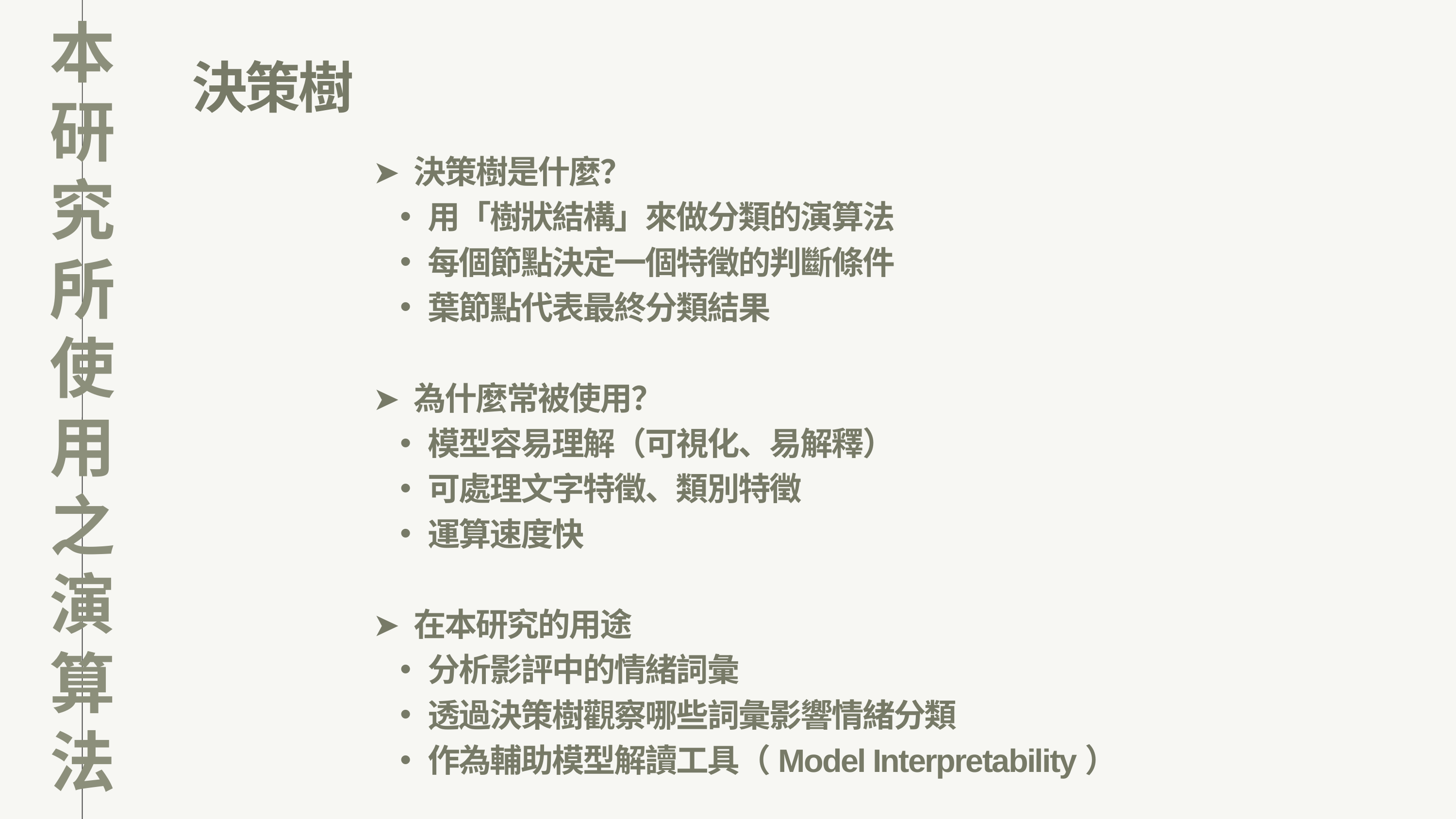

本研究所使用之演算法
決策樹
➤ 決策樹是什麼？
用「樹狀結構」來做分類的演算法
每個節點決定一個特徵的判斷條件
葉節點代表最終分類結果

➤ 為什麼常被使用？
模型容易理解（可視化、易解釋）
可處理文字特徵、類別特徵
運算速度快

➤ 在本研究的用途
分析影評中的情緒詞彙
透過決策樹觀察哪些詞彙影響情緒分類
作為輔助模型解讀工具（Model Interpretability）